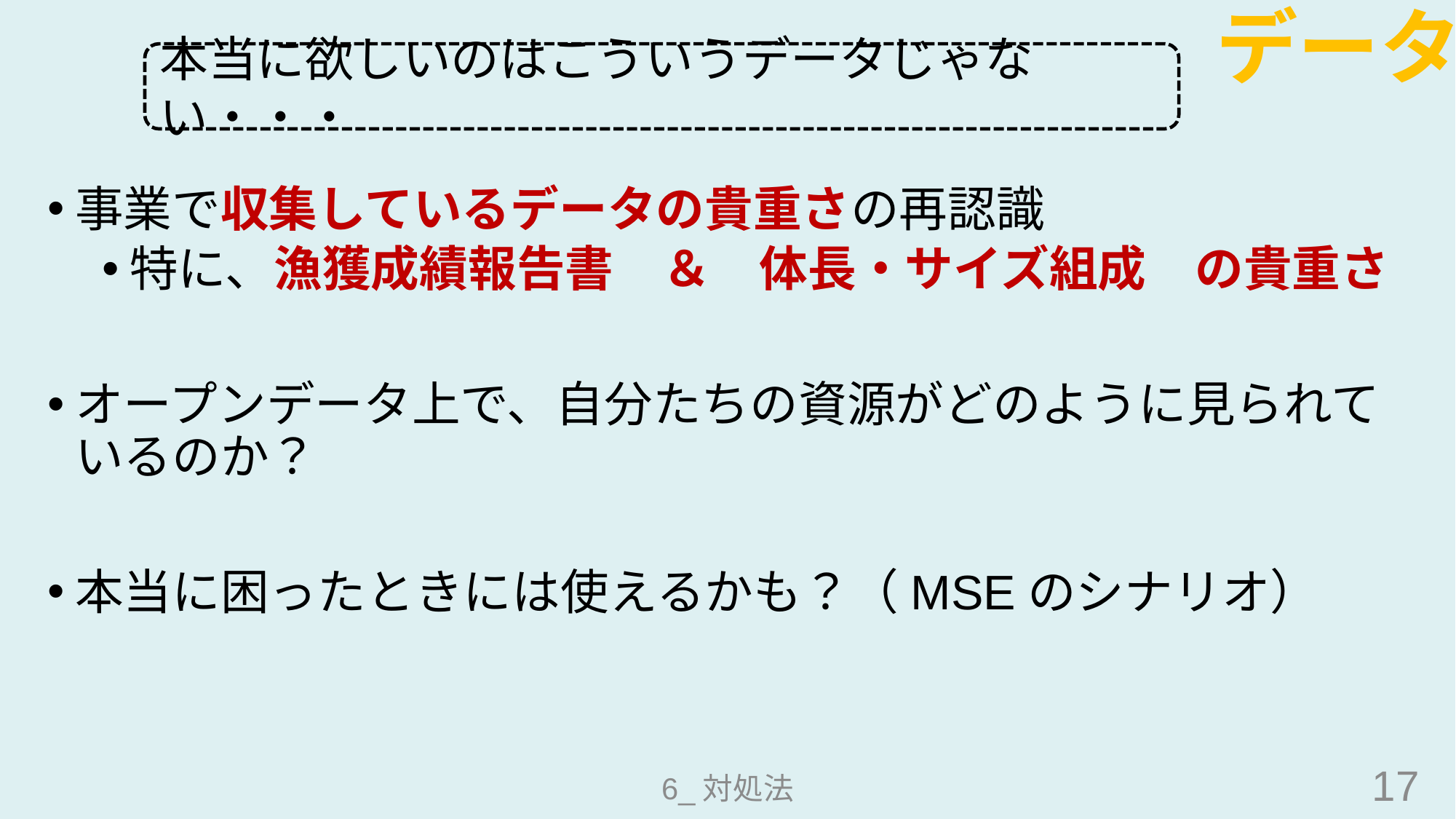

データ
本当に欲しいのはこういうデータじゃない・・・
事業で収集しているデータの貴重さの再認識
特に、漁獲成績報告書　＆　体長・サイズ組成　の貴重さ

オープンデータ上で、自分たちの資源がどのように見られているのか？

本当に困ったときには使えるかも？（MSEのシナリオ）

17
6_対処法